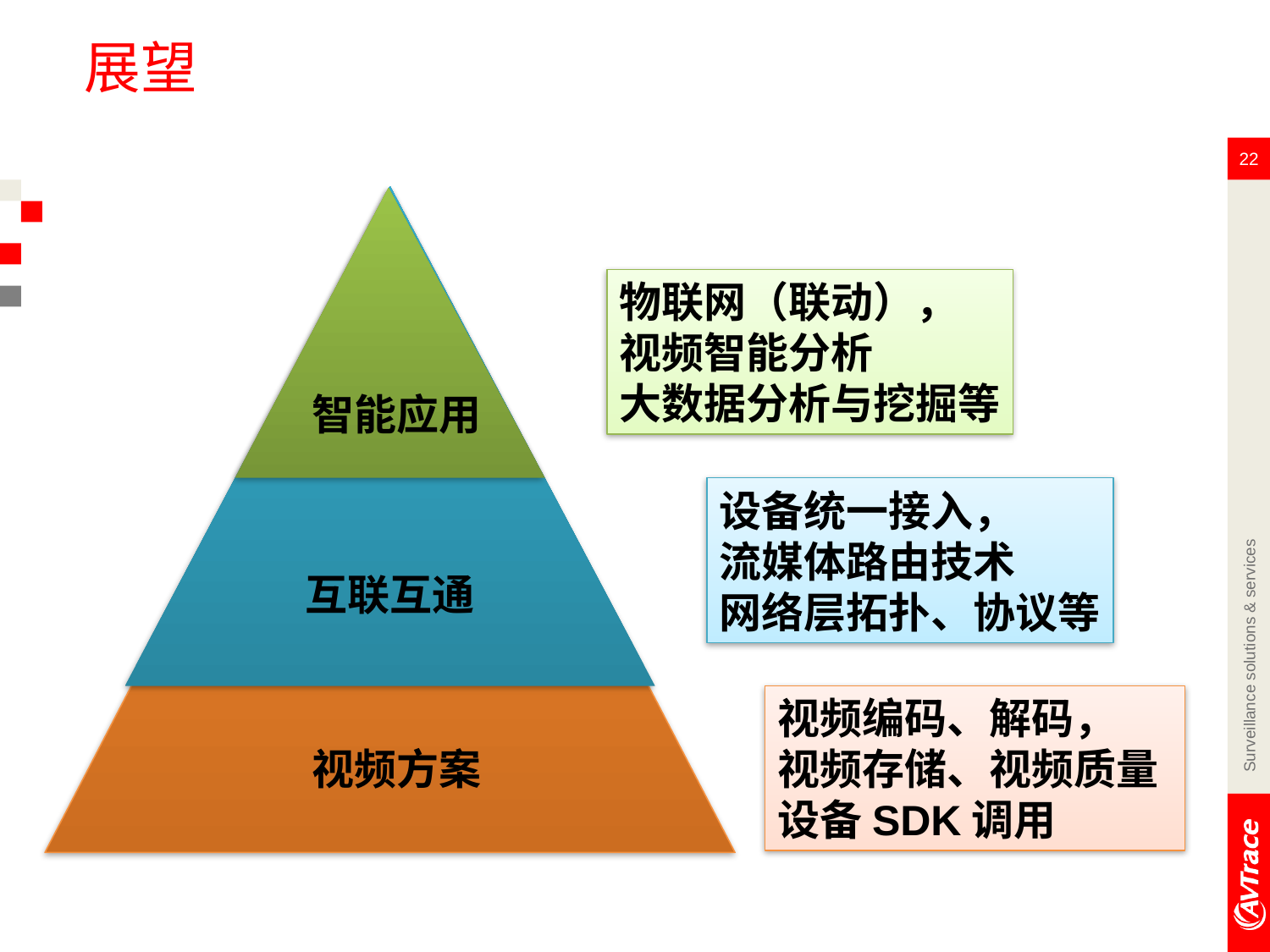

# 展望
22

物联网（联动），
视频智能分析
大数据分析与挖掘等
智能应用
设备统一接入，
流媒体路由技术
网络层拓扑、协议等
Surveillance solutions & services
互联互通
视频编码、解码，
视频存储、视频质量
设备SDK调用
视频方案